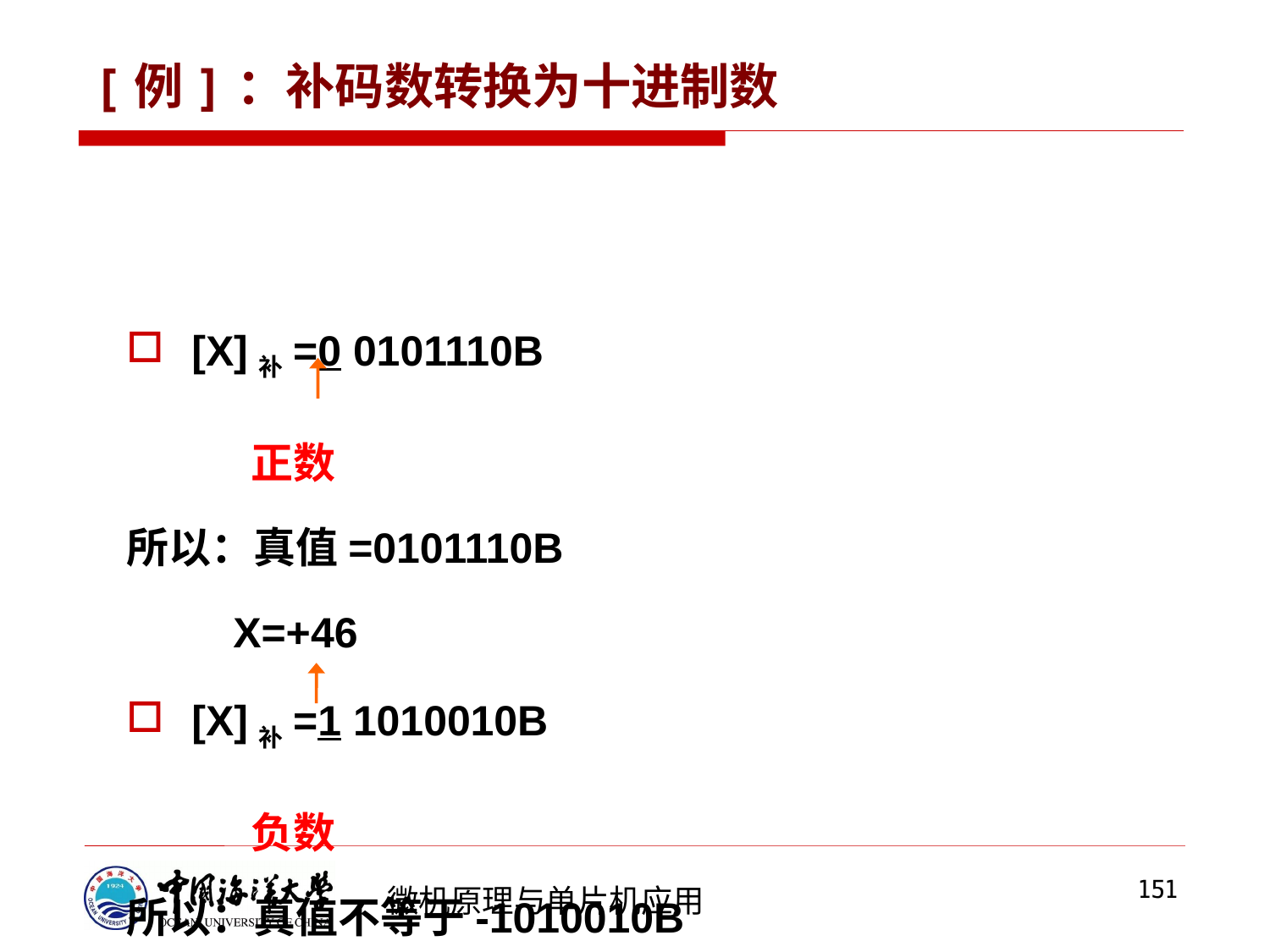

# [例]：补码数转换为十进制数
[X]补=0 0101110B
            正数
所以：真值=0101110B
         X=+46
[X]补=1 1010010B
            负数
所以：真值不等于-1010010B
而是：X=[[X]补]补=[11010010]补= - 0101110 = - 46

151